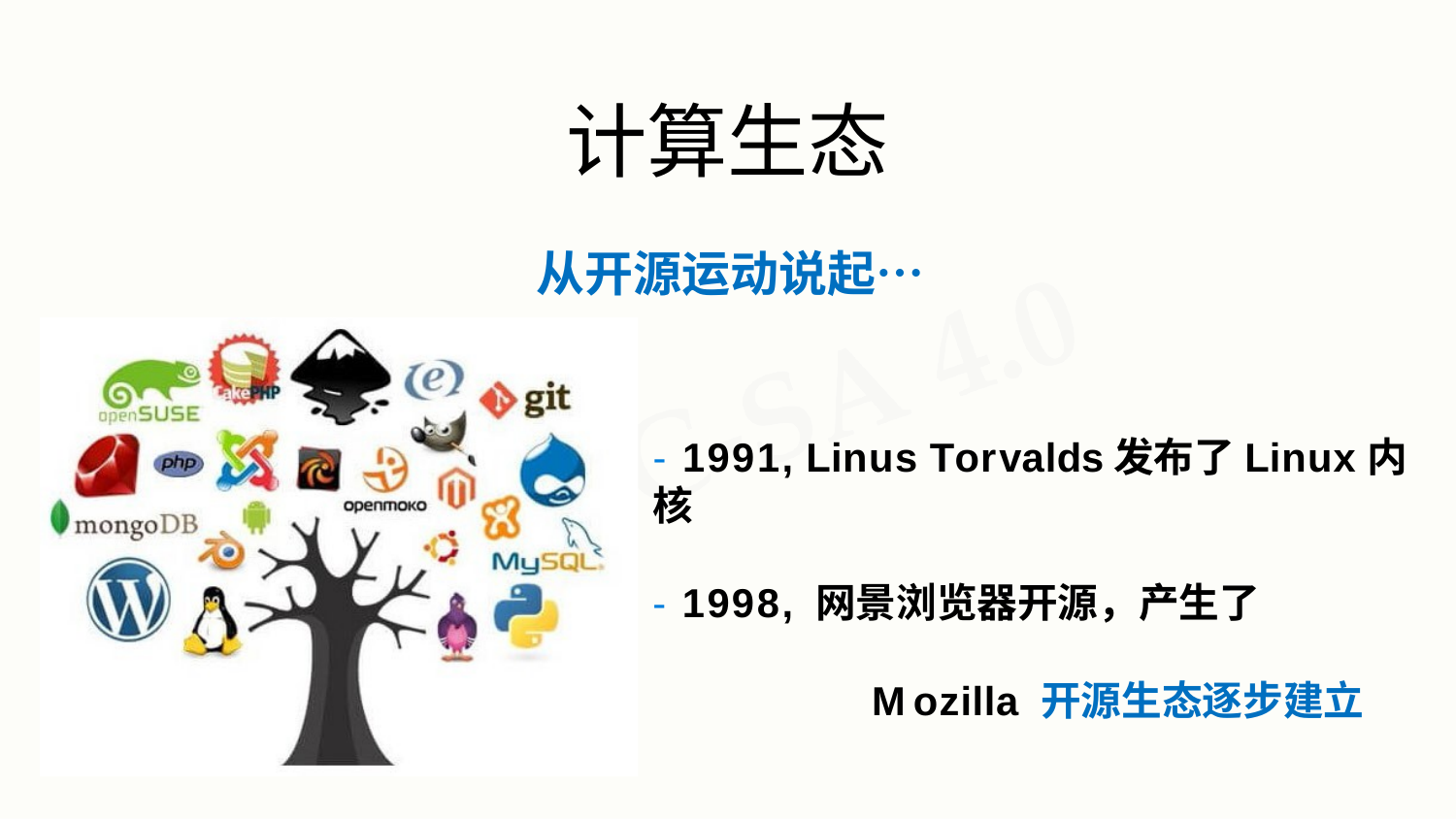

# 计算生态
从开源运动说起…

- 1991, Linus Torvalds发布了Linux内核
- 1998, 网景浏览器开源，产生了Mozilla 开源生态逐步建立